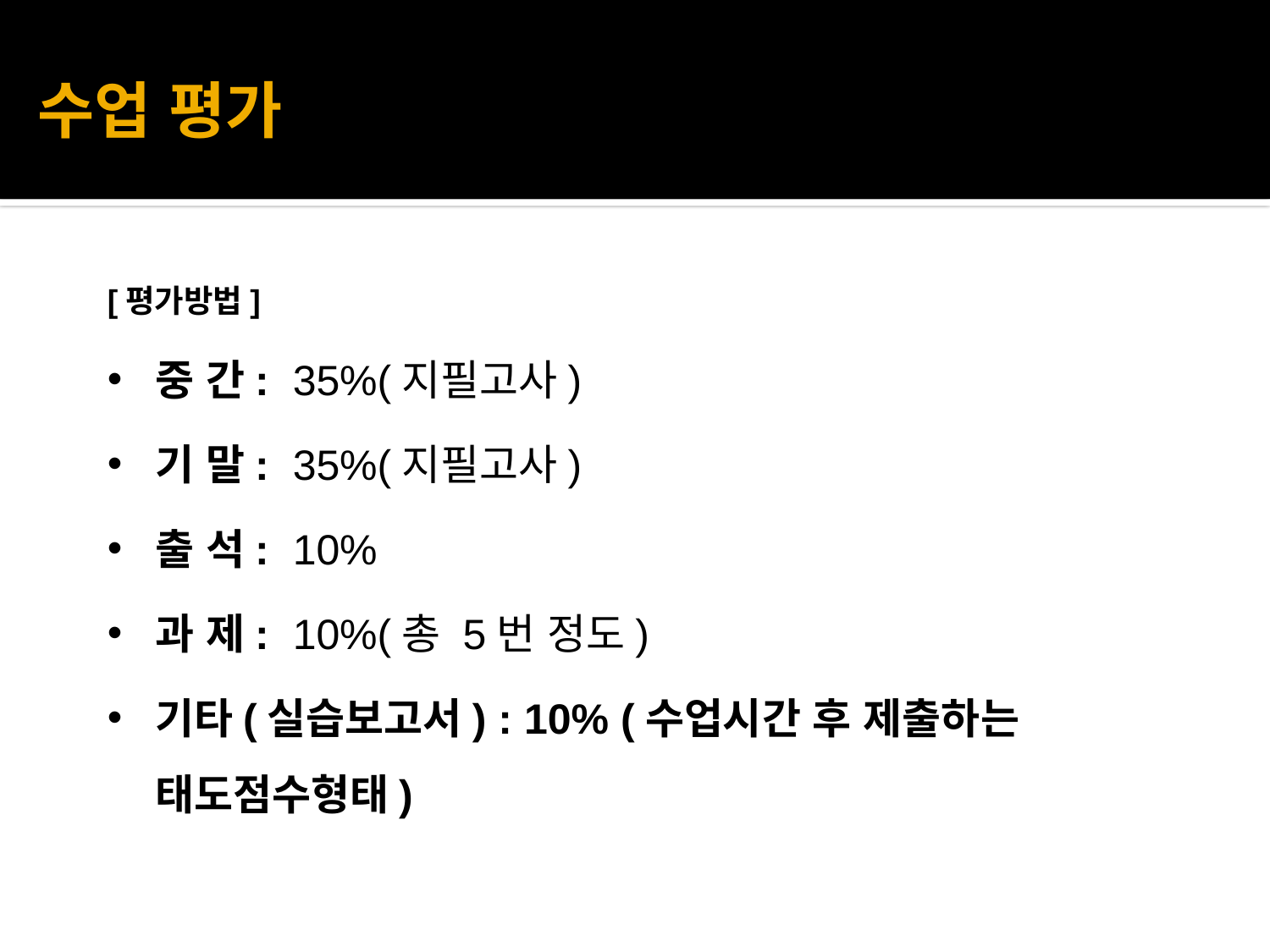

# 수업 평가
[평가방법]
중 간:  35%(지필고사)
기 말:  35%(지필고사)
출 석:  10%
과 제:  10%(총 5번 정도)
기타(실습보고서) : 10% (수업시간 후 제출하는 태도점수형태)